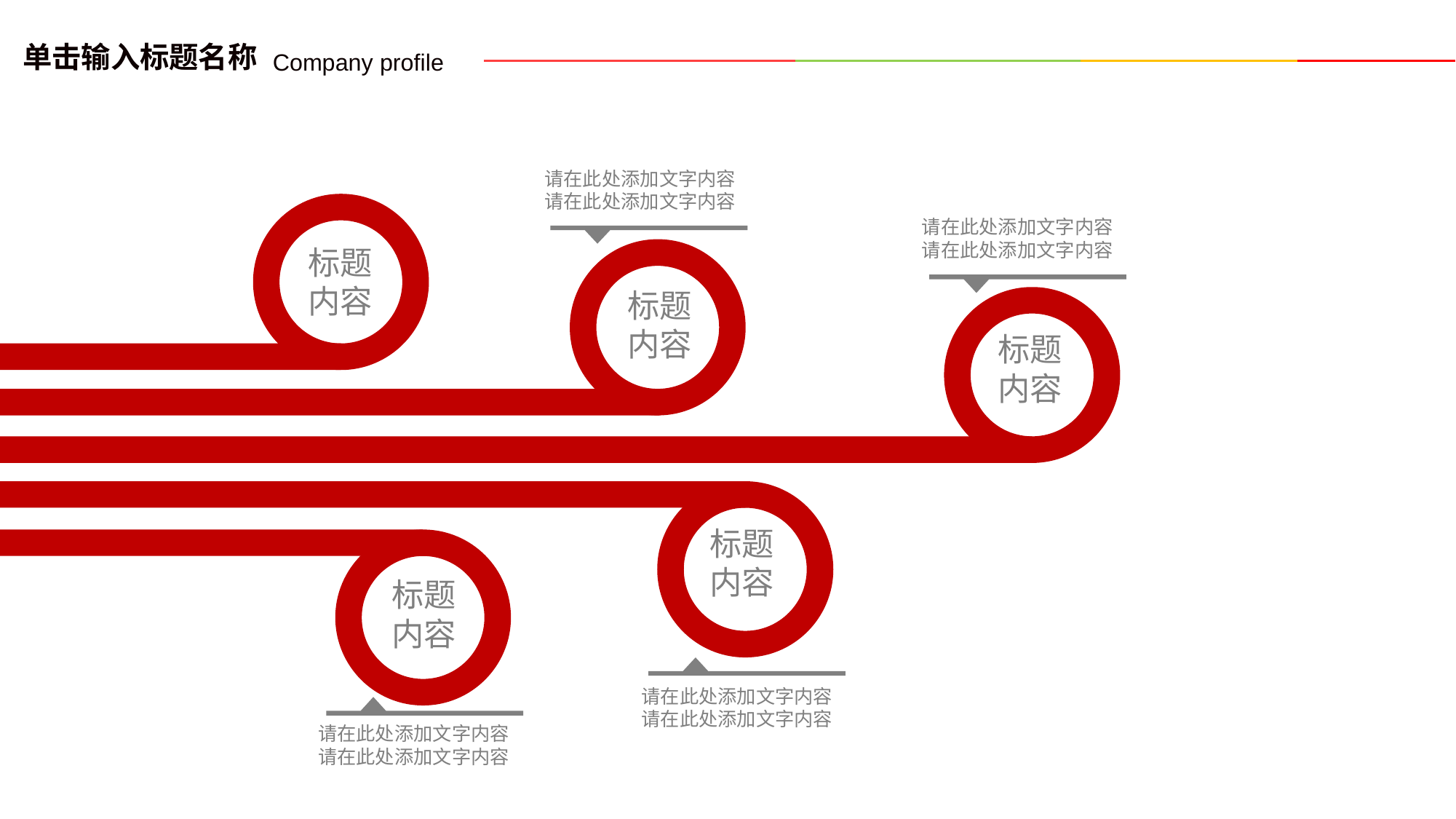

单击输入标题名称
Company profile
请在此处添加文字内容请在此处添加文字内容

标题
内容
请在此处添加文字内容请在此处添加文字内容

标题
内容

标题
内容

标题
内容

标题
内容

请在此处添加文字内容请在此处添加文字内容

请在此处添加文字内容请在此处添加文字内容